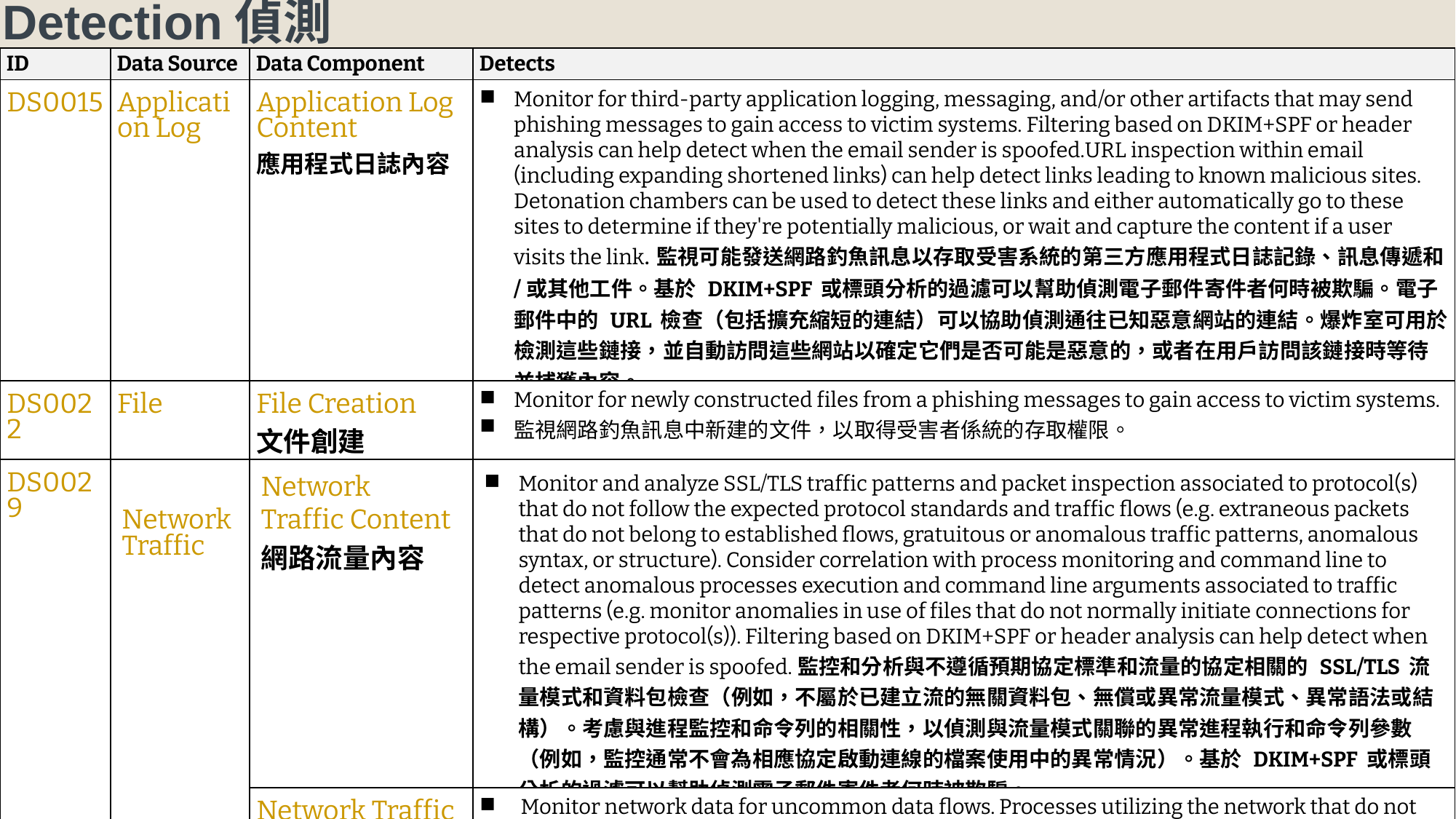

Detection偵測
| ID | Data Source | Data Component | Detects |
| --- | --- | --- | --- |
| DS0015 | Application Log | Application Log Content 應用程式日誌內容 | Monitor for third-party application logging, messaging, and/or other artifacts that may send phishing messages to gain access to victim systems. Filtering based on DKIM+SPF or header analysis can help detect when the email sender is spoofed.URL inspection within email (including expanding shortened links) can help detect links leading to known malicious sites. Detonation chambers can be used to detect these links and either automatically go to these sites to determine if they're potentially malicious, or wait and capture the content if a user visits the link.監視可能發送網路釣魚訊息以存取受害系統的第三方應用程式日誌記錄、訊息傳遞和/或其他工件。基於 DKIM+SPF 或標頭分析的過濾可以幫助偵測電子郵件寄件者何時被欺騙。電子郵件中的 URL 檢查（包括擴充縮短的連結）可以協助偵測通往已知惡意網站的連結。爆炸室可用於檢測這些鏈接，並自動訪問這些網站以確定它們是否可能是惡意的，或者在用戶訪問該鏈接時等待並捕獲內容。 |
| DS0022 | File | File Creation 文件創建 | Monitor for newly constructed files from a phishing messages to gain access to victim systems. 監視網路釣魚訊息中新建的文件，以取得受害者係統的存取權限。 |
| DS0029 | Network Traffic | Network Traffic Content 網路流量內容 | Monitor and analyze SSL/TLS traffic patterns and packet inspection associated to protocol(s) that do not follow the expected protocol standards and traffic flows (e.g. extraneous packets that do not belong to established flows, gratuitous or anomalous traffic patterns, anomalous syntax, or structure). Consider correlation with process monitoring and command line to detect anomalous processes execution and command line arguments associated to traffic patterns (e.g. monitor anomalies in use of files that do not normally initiate connections for respective protocol(s)). Filtering based on DKIM+SPF or header analysis can help detect when the email sender is spoofed.監控和分析與不遵循預期協定標準和流量的協定相關的 SSL/TLS 流量模式和資料包檢查（例如，不屬於已建立流的無關資料包、無償或異常流量模式、異常語法或結構）。考慮與進程監控和命令列的相關性，以偵測與流量模式關聯的異常進程執行和命令列參數（例如，監控通常不會為相應協定啟動連線的檔案使用中的異常情況）。基於 DKIM+SPF 或標頭分析的過濾可以幫助偵測電子郵件寄件者何時被欺騙。 |
|  |  | Network Traffic Flow 網路流量 | Monitor network data for uncommon data flows. Processes utilizing the network that do not normally have network communication or have never been seen before are suspicious. 監視網路資料中不常見的資料流。使用通常沒有網路通訊或以前從未見過的網路的進程是可疑的。 |
35